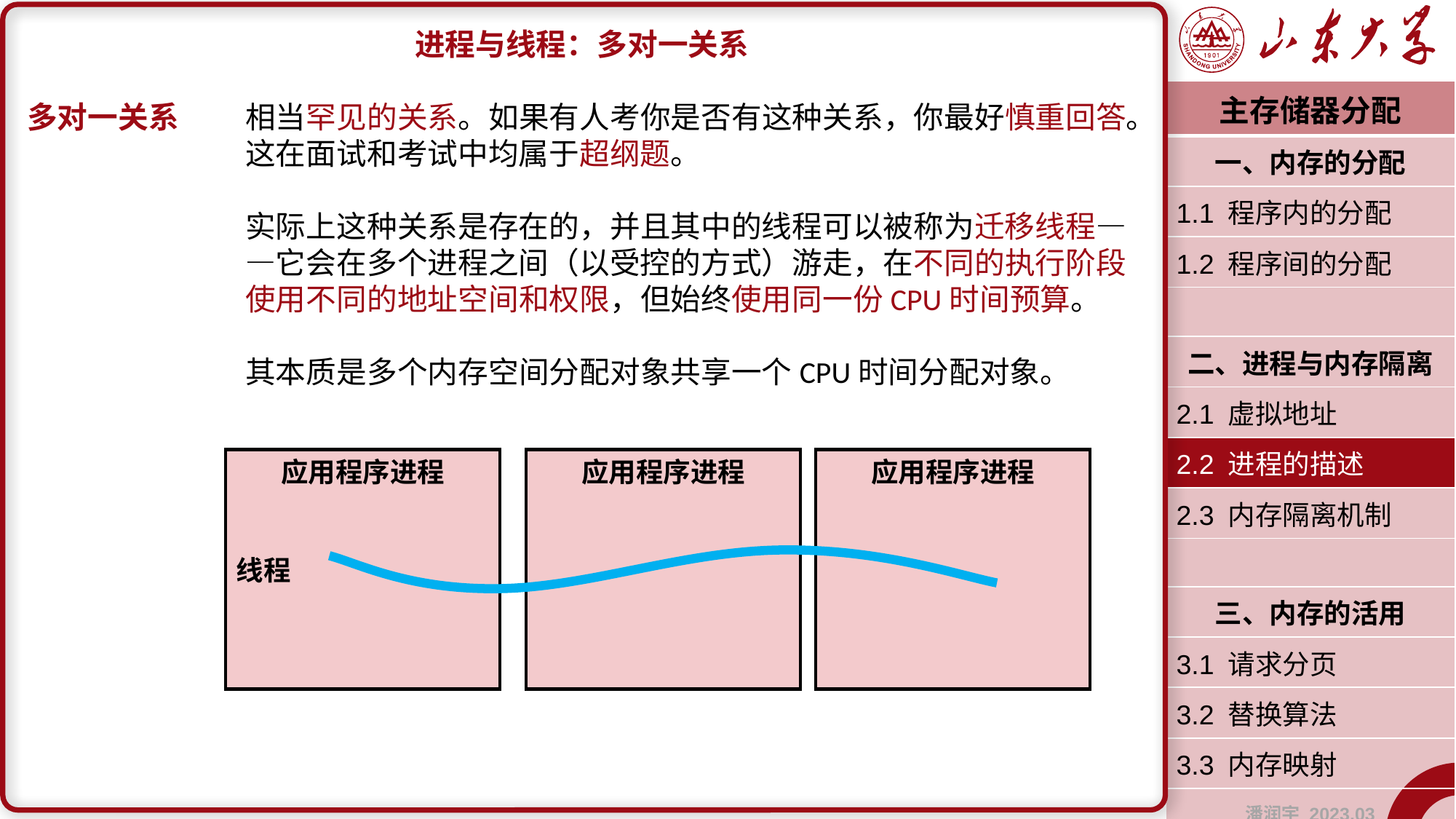

进程与线程：多对一关系

多对一关系	相当罕见的关系。如果有人考你是否有这种关系，你最好慎重回答。		这在面试和考试中均属于超纲题。

		实际上这种关系是存在的，并且其中的线程可以被称为迁移线程—		—它会在多个进程之间（以受控的方式）游走，在不同的执行阶段		使用不同的地址空间和权限，但始终使用同一份CPU时间预算。

		其本质是多个内存空间分配对象共享一个CPU时间分配对象。
| 主存储器分配 |
| --- |
| 一、内存的分配 |
| 1.1 程序内的分配 |
| 1.2 程序间的分配 |
|  |
| 二、进程与内存隔离 |
| 2.1 虚拟地址 |
| 2.2 进程的描述 |
| 2.3 内存隔离机制 |
|  |
| 三、内存的活用 |
| 3.1 请求分页 |
| 3.2 替换算法 |
| 3.3 内存映射 |
| 潘润宇 2023.03 |

应用程序进程

线程

应用程序进程

应用程序进程